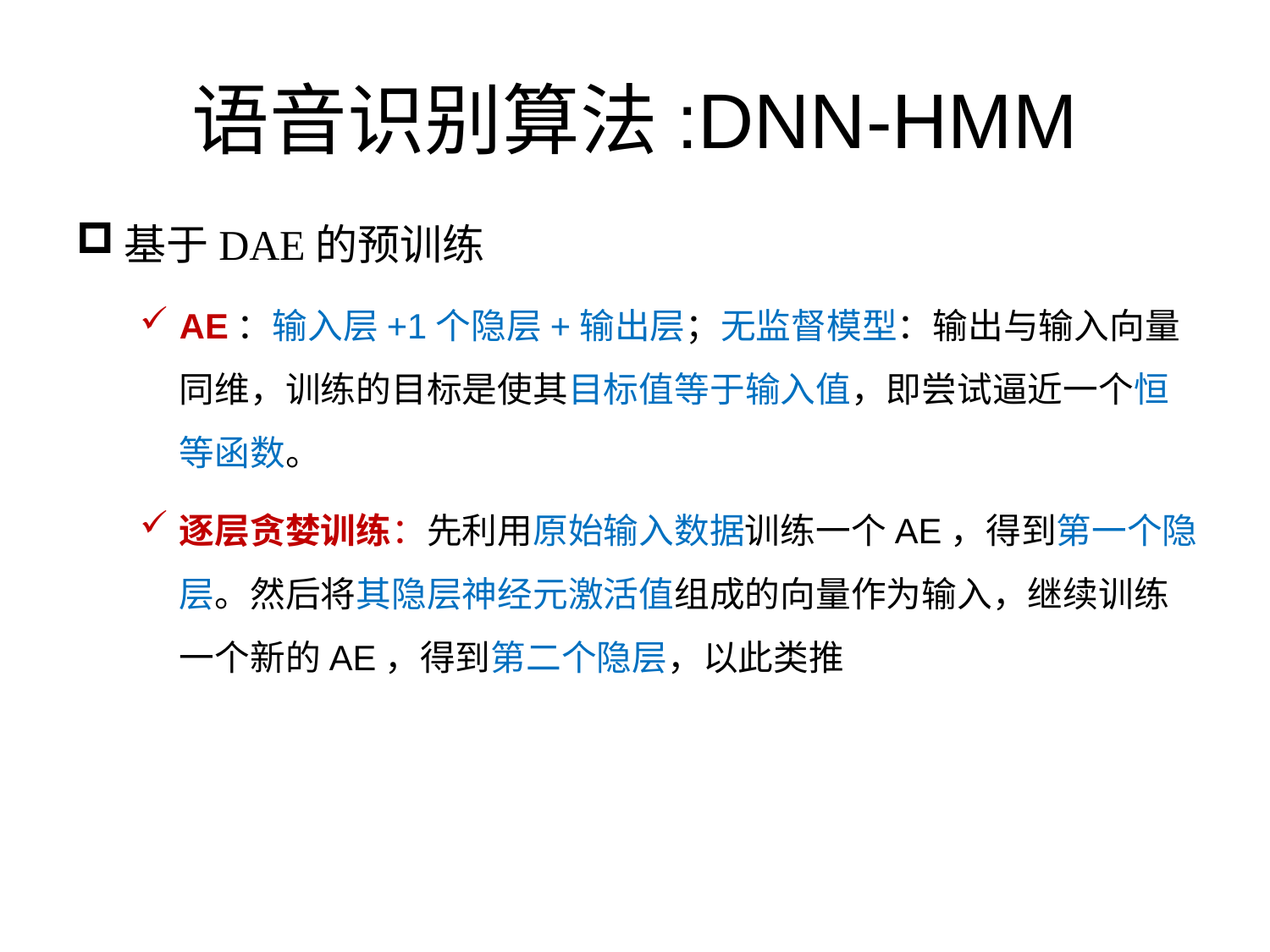

# 语音识别算法:DNN-HMM
基于DAE的预训练
AE：输入层+1个隐层+输出层；无监督模型：输出与输入向量同维，训练的目标是使其目标值等于输入值，即尝试逼近一个恒等函数。
逐层贪婪训练：先利用原始输入数据训练一个AE，得到第一个隐层。然后将其隐层神经元激活值组成的向量作为输入，继续训练一个新的AE，得到第二个隐层，以此类推